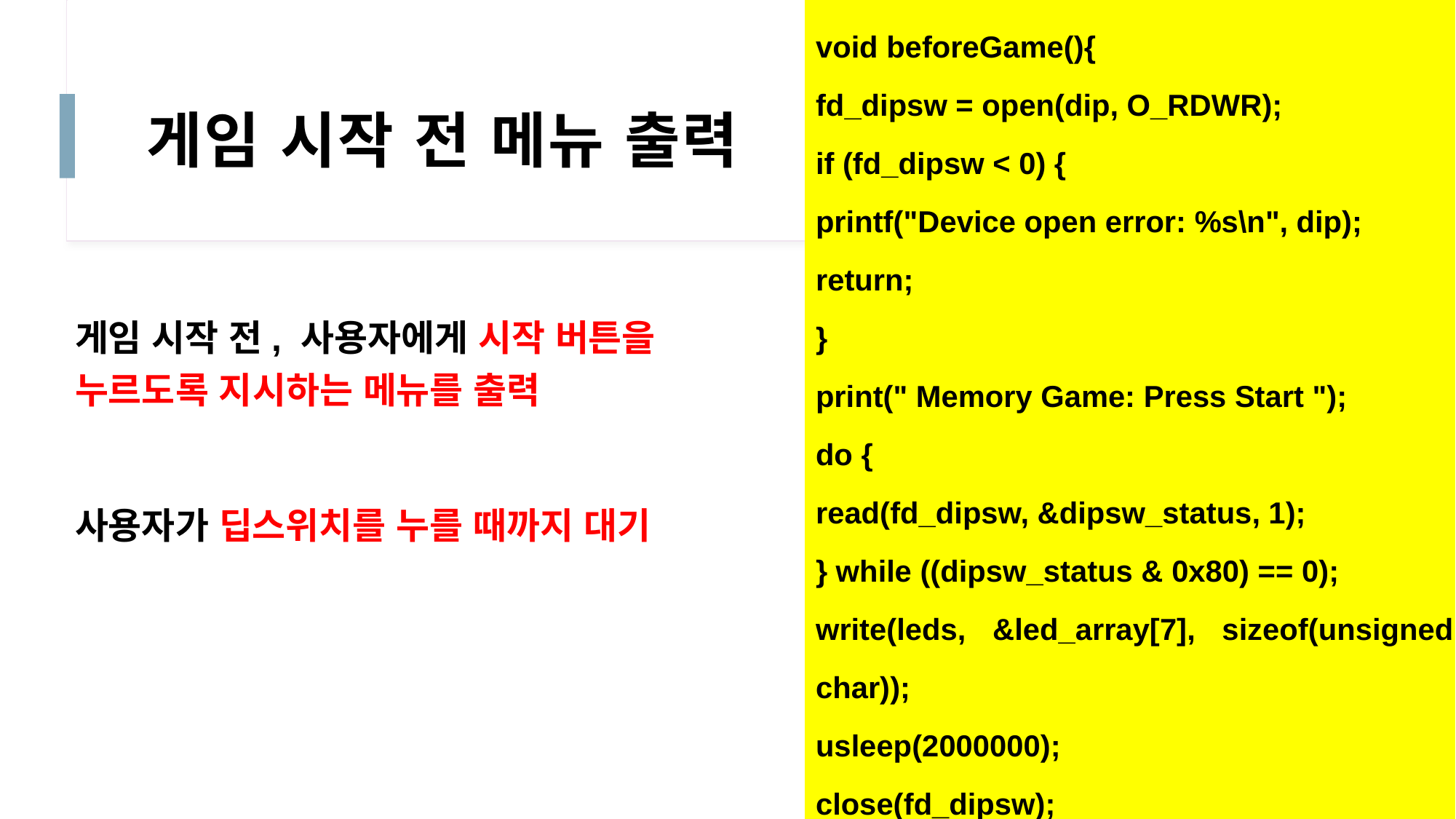

void beforeGame(){
fd_dipsw = open(dip, O_RDWR);
if (fd_dipsw < 0) {
printf("Device open error: %s\n", dip);
return;
}
print(" Memory Game: Press Start ");
do {
read(fd_dipsw, &dipsw_status, 1);
} while ((dipsw_status & 0x80) == 0);
write(leds, &led_array[7], sizeof(unsigned char));
usleep(2000000);
close(fd_dipsw);
}
# 게임 시작 전 메뉴 출력
게임 시작 전, 사용자에게 시작 버튼을 누르도록 지시하는 메뉴를 출력

사용자가 딥스위치를 누를 때까지 대기